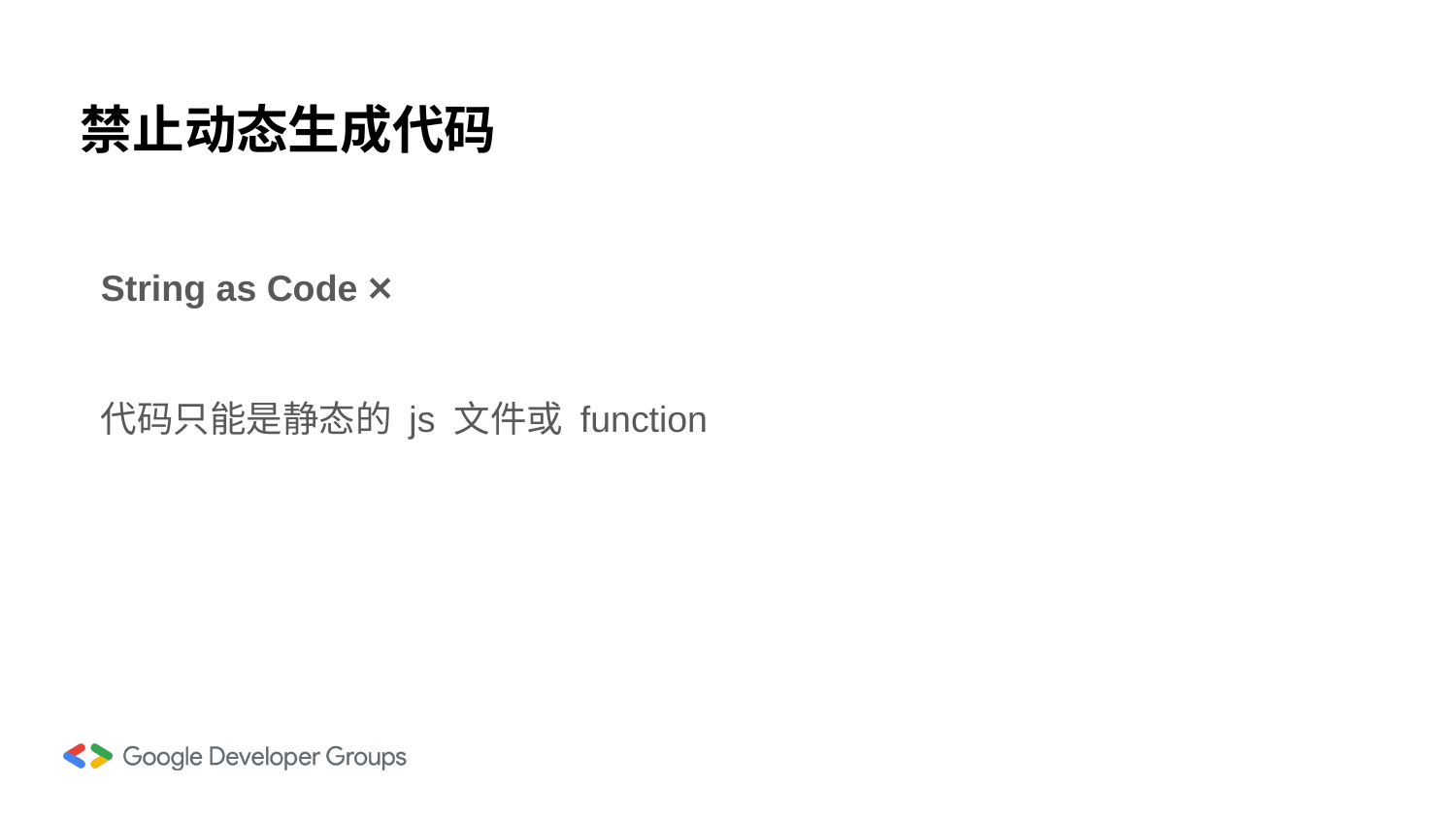

禁止动态生成代码
String as Code ❌

代码只能是静态的 js 文件或 function